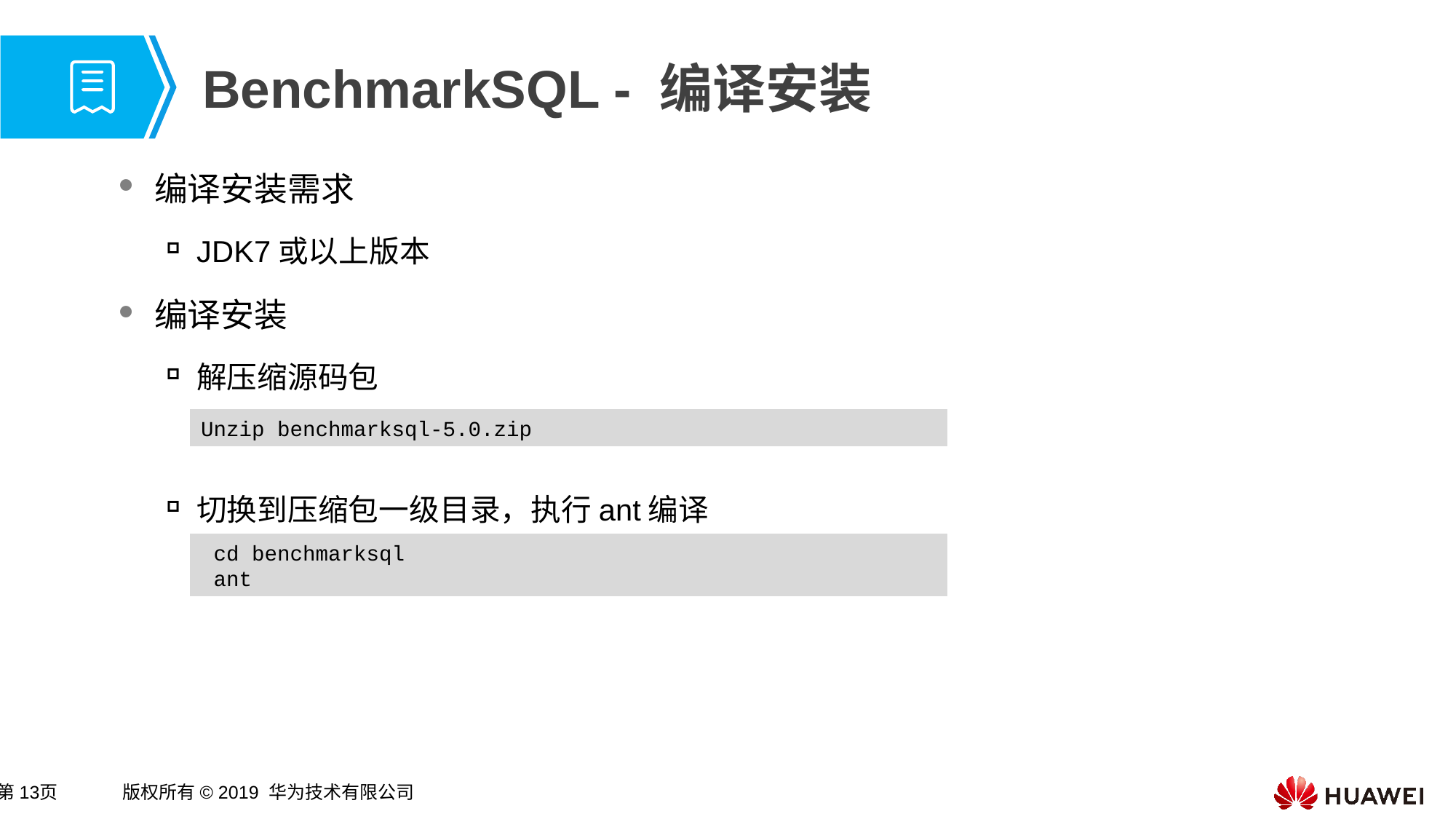

# BenchmarkSQL - 编译安装
编译安装需求
JDK7或以上版本
编译安装
解压缩源码包

切换到压缩包一级目录，执行ant编译

Unzip benchmarksql-5.0.zip
 cd benchmarksql
 ant